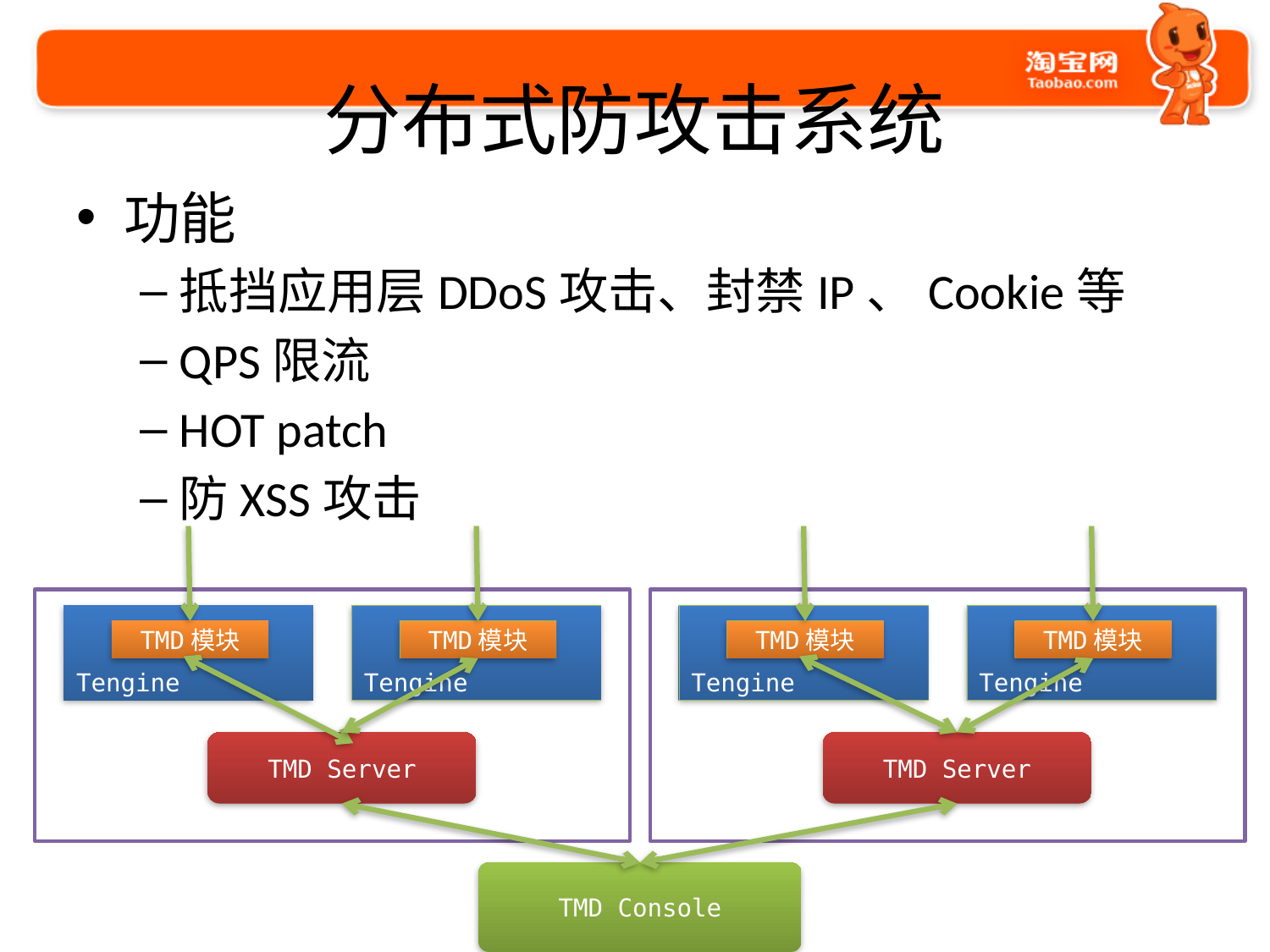

# 分布式防攻击系统
功能
抵挡应用层DDoS攻击、封禁IP、Cookie等
QPS限流
HOT patch
防XSS攻击

Tengine
TMD模块

Tengine
TMD模块

TMD Server

Tengine
TMD模块

Tengine
TMD模块

TMD Server
TMD Console